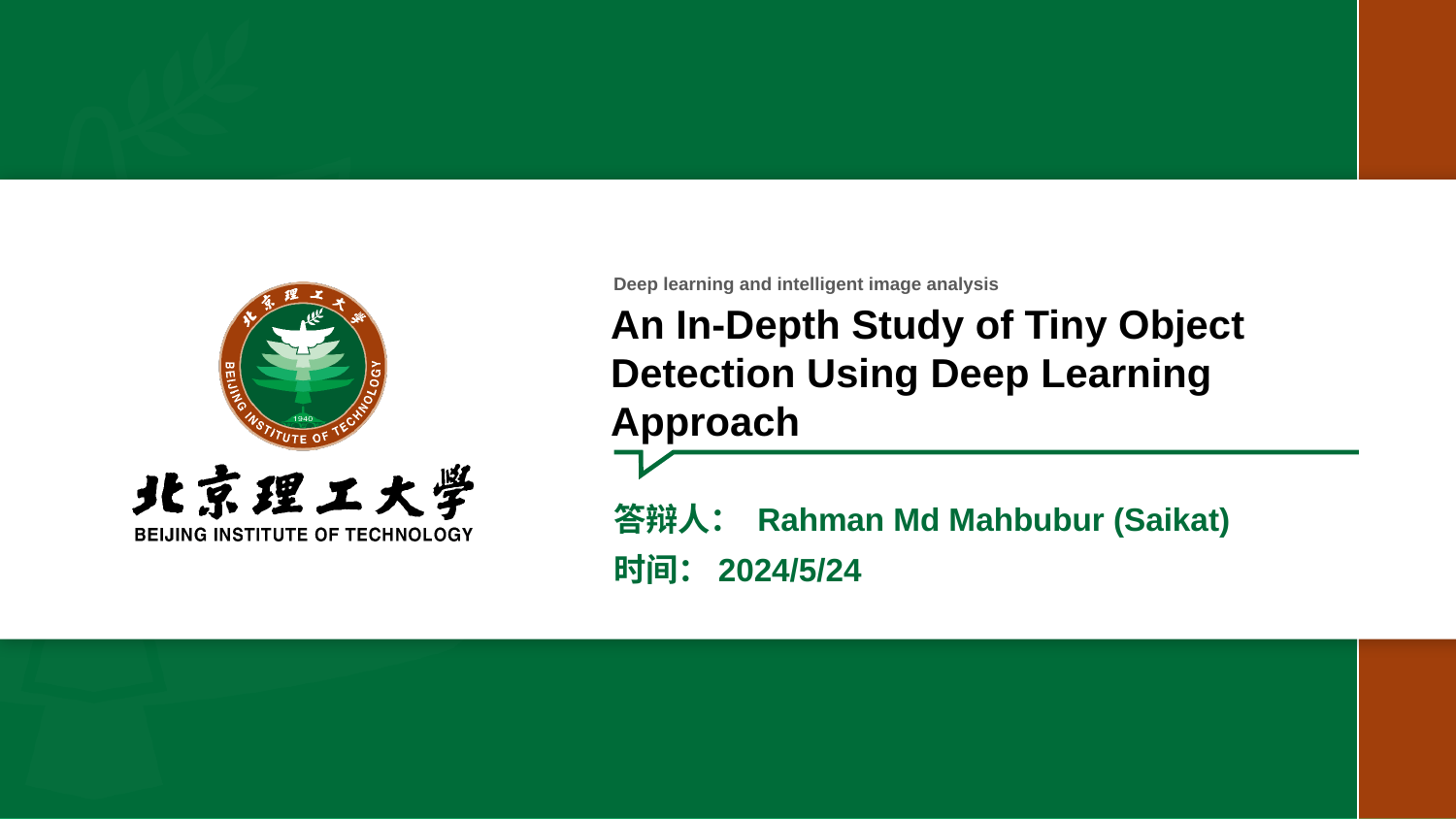

Deep learning and intelligent image analysis
# An In-Depth Study of Tiny Object Detection Using Deep Learning Approach
答辩人： Rahman Md Mahbubur (Saikat)
时间：2024/5/24